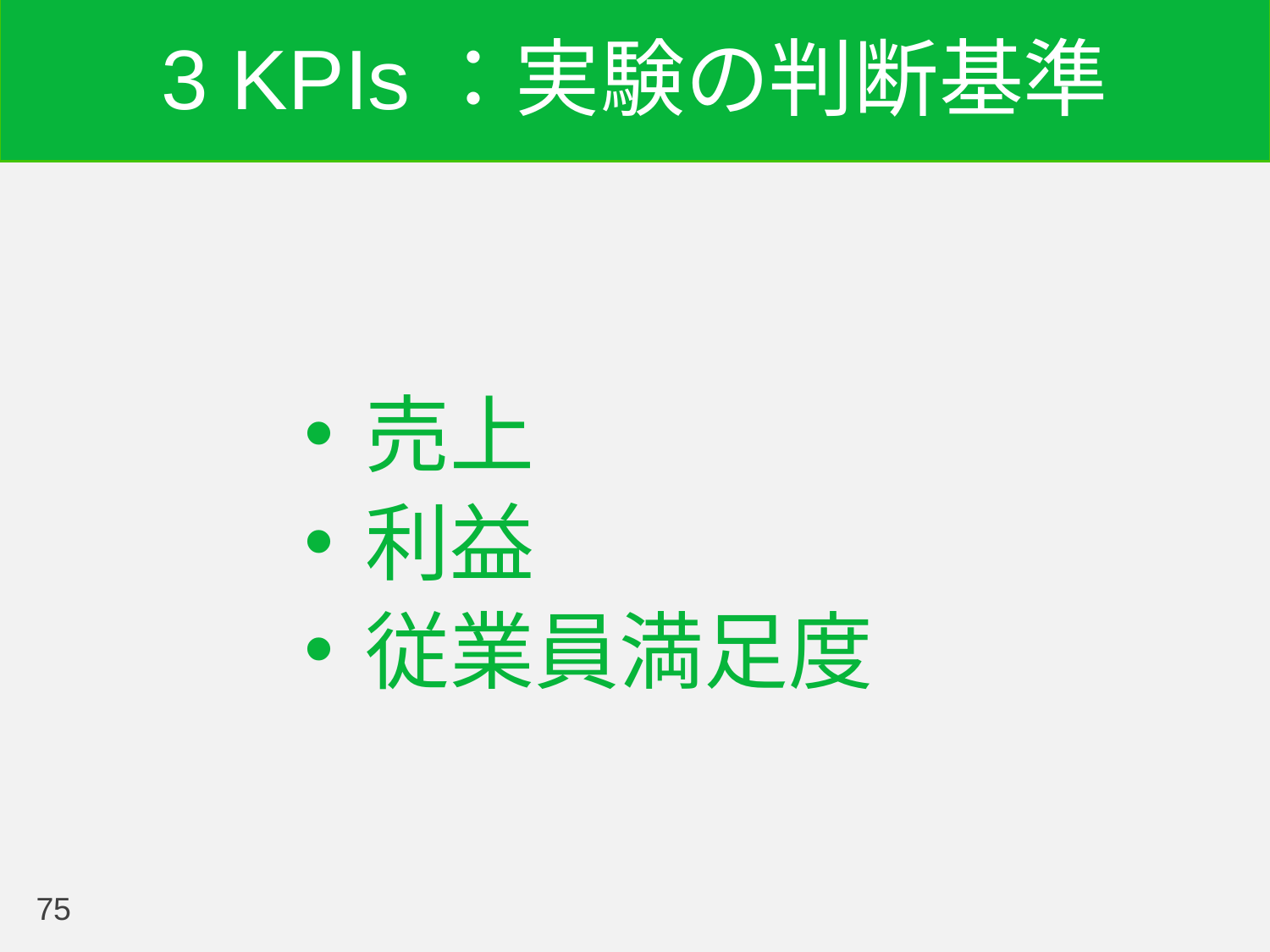

# 3 KPIs：実験の判断基準
売上
利益
従業員満足度
75